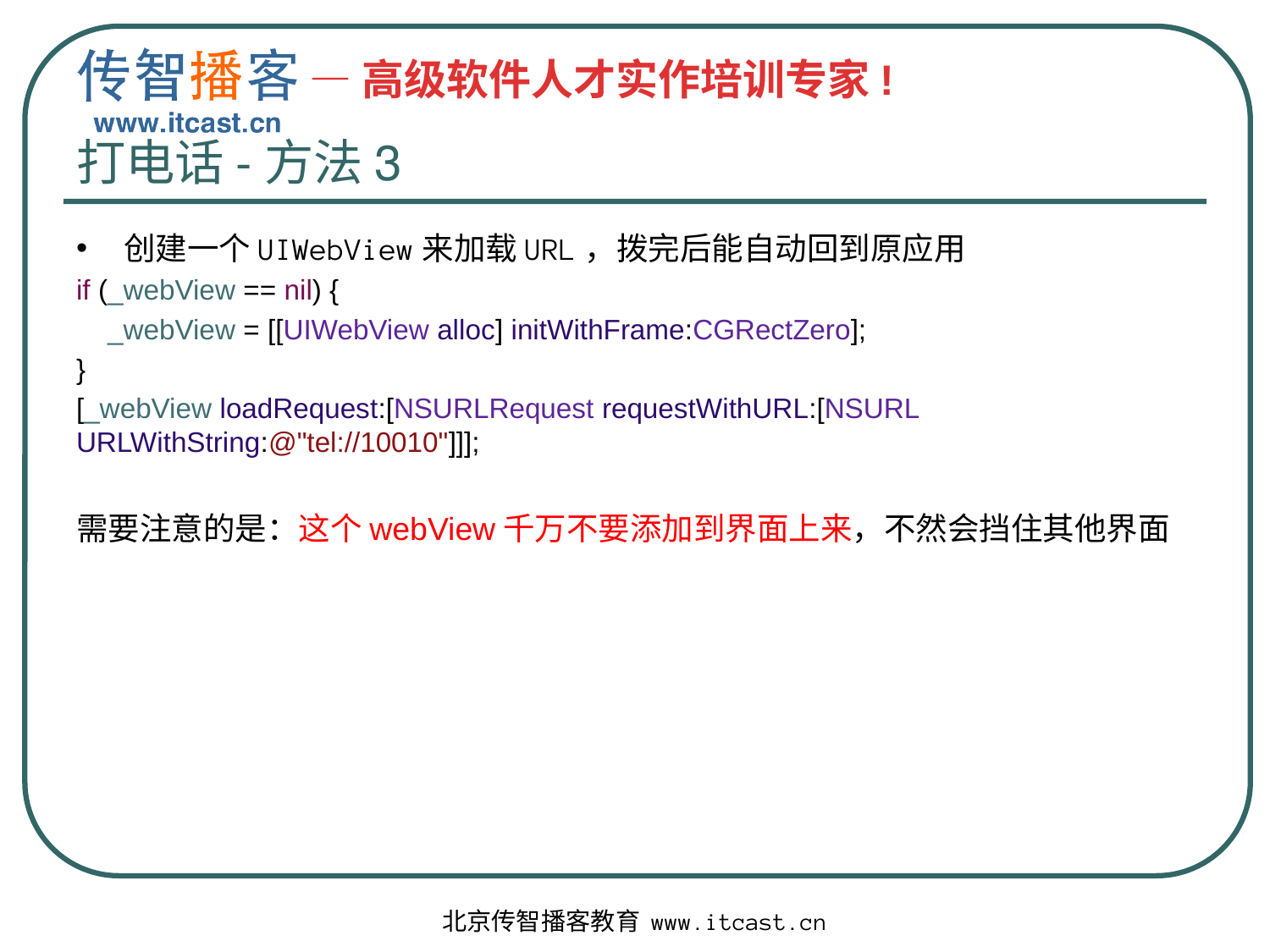

# 打电话-方法3
创建一个UIWebView来加载URL，拨完后能自动回到原应用
if (_webView == nil) {
    _webView = [[UIWebView alloc] initWithFrame:CGRectZero];
}
[_webView loadRequest:[NSURLRequest requestWithURL:[NSURL URLWithString:@"tel://10010"]]];

需要注意的是：这个webView千万不要添加到界面上来，不然会挡住其他界面